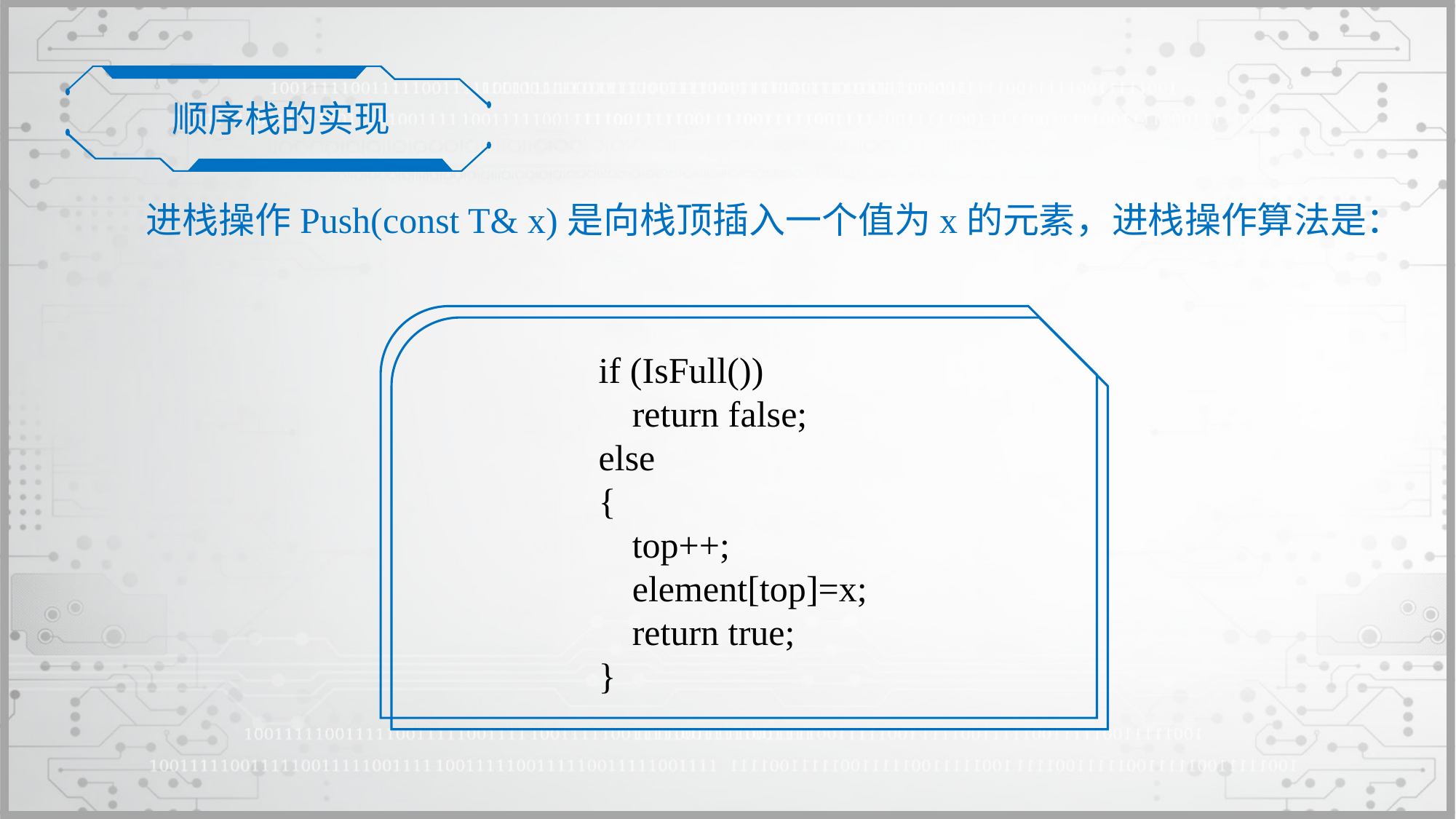

顺序栈的实现
进栈操作Push(const T& x)是向栈顶插入一个值为x的元素，进栈操作算法是：

if (IsFull())
	return false;
else
{
	top++;
	element[top]=x;
	return true;
}